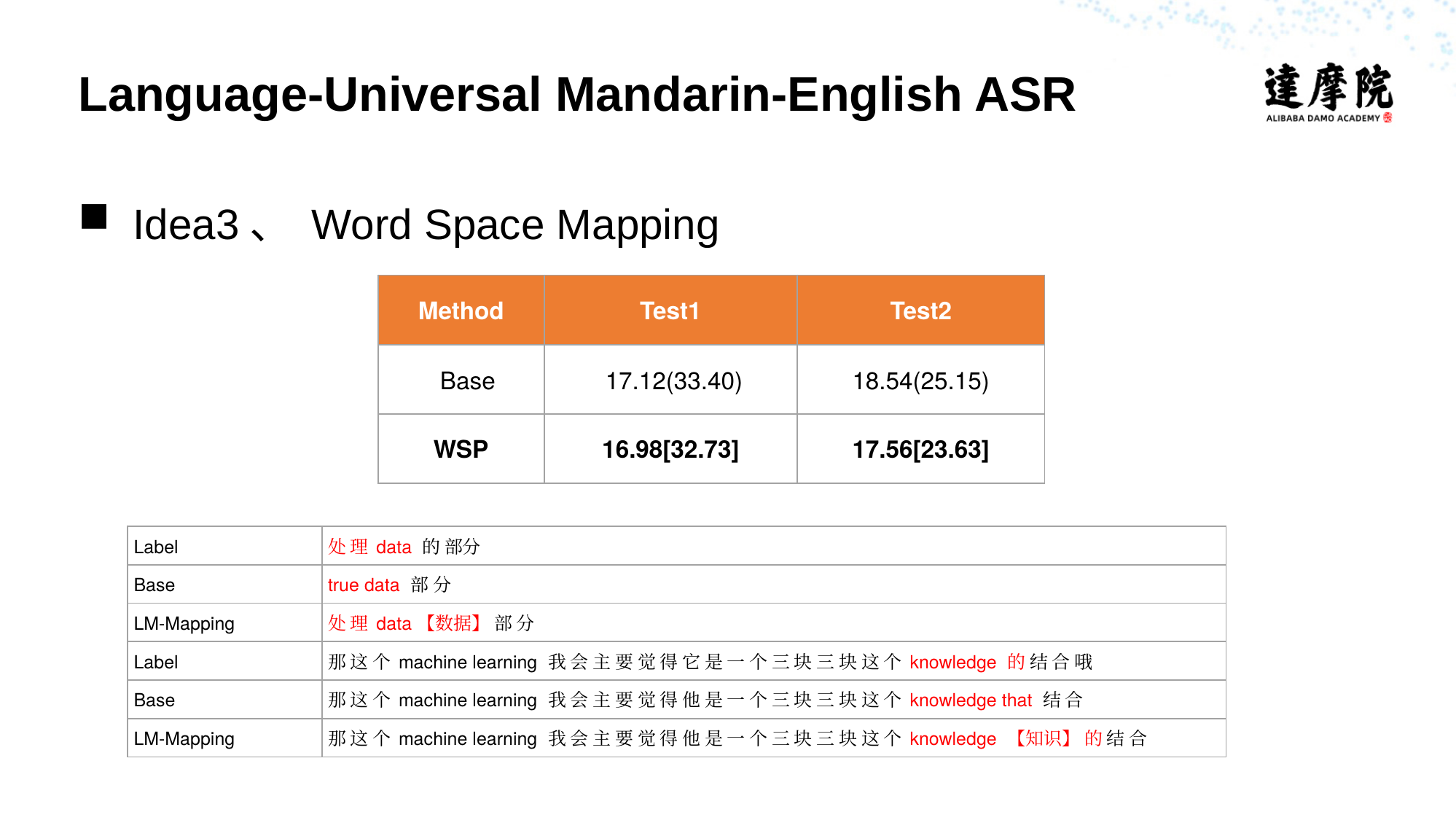

# Language-Universal Mandarin-English ASR
Idea3、 Word Space Mapping

| Method | Test1 | Test2 |
| --- | --- | --- |
| Base | 17.12(33.40) | 18.54(25.15) |
| WSP | 16.98[32.73] | 17.56[23.63] |
| Label | 处 理 data 的 部分 |
| --- | --- |
| Base | true data 部 分 |
| LM-Mapping | 处 理 data【数据】 部 分 |
| Label | 那 这 个 machine learning 我 会 主 要 觉 得 它 是 一 个 三 块 三 块 这 个 knowledge 的 结 合 哦 |
| Base | 那 这 个 machine learning 我 会 主 要 觉 得 他 是 一 个 三 块 三 块 这 个 knowledge that 结 合 |
| LM-Mapping | 那 这 个 machine learning 我 会 主 要 觉 得 他 是 一 个 三 块 三 块 这 个 knowledge 【知识】 的 结 合 |